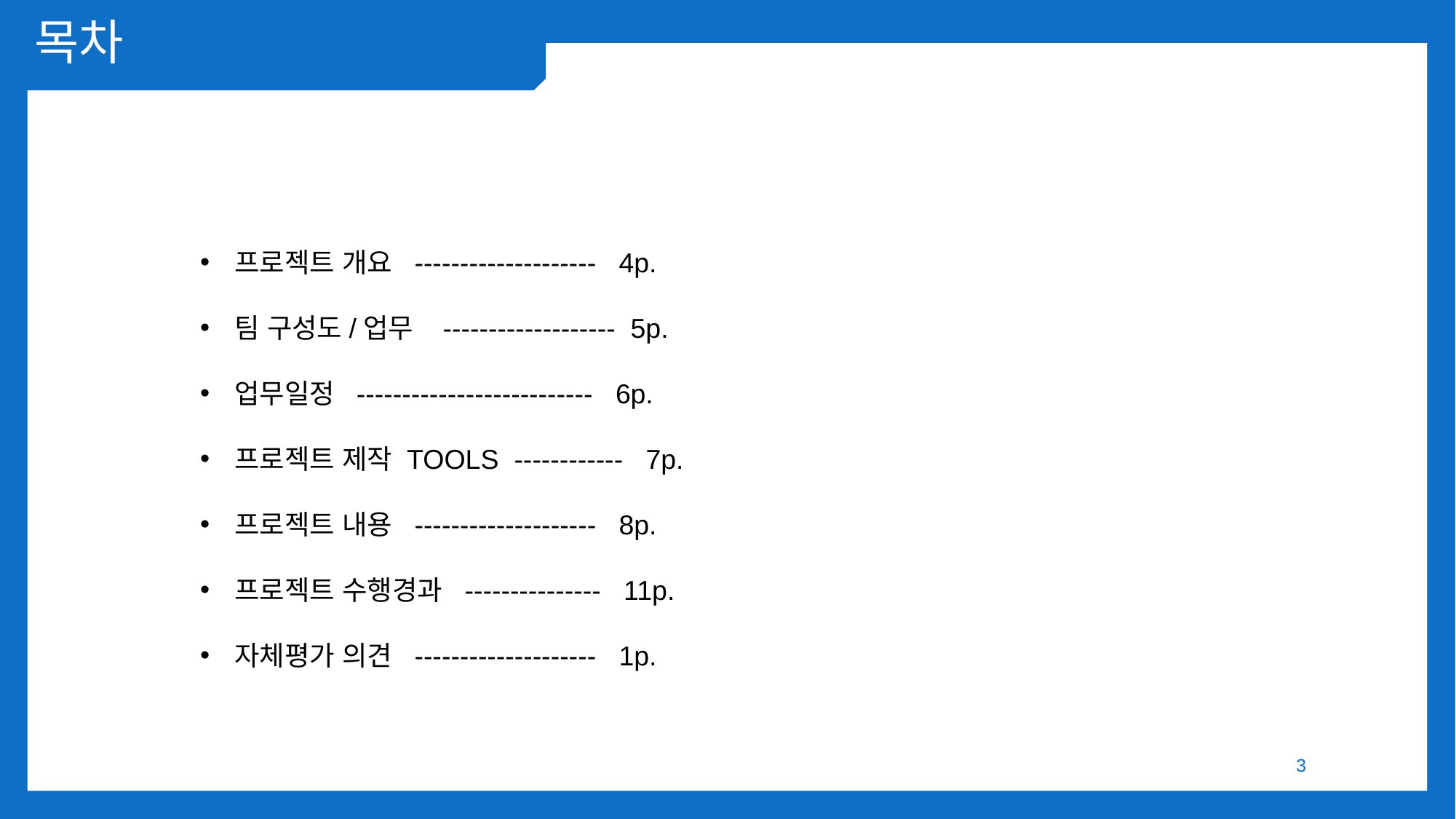

# 목차

프로젝트 개요  --------------------   4p.
팀 구성도/업무   -------------------  5p.
업무일정  --------------------------   6p.
프로젝트 제작 TOOLS  ------------   7p.
프로젝트 내용  --------------------   8p.
프로젝트 수행경과  ---------------   11p.
자체평가 의견  --------------------   1p.

3